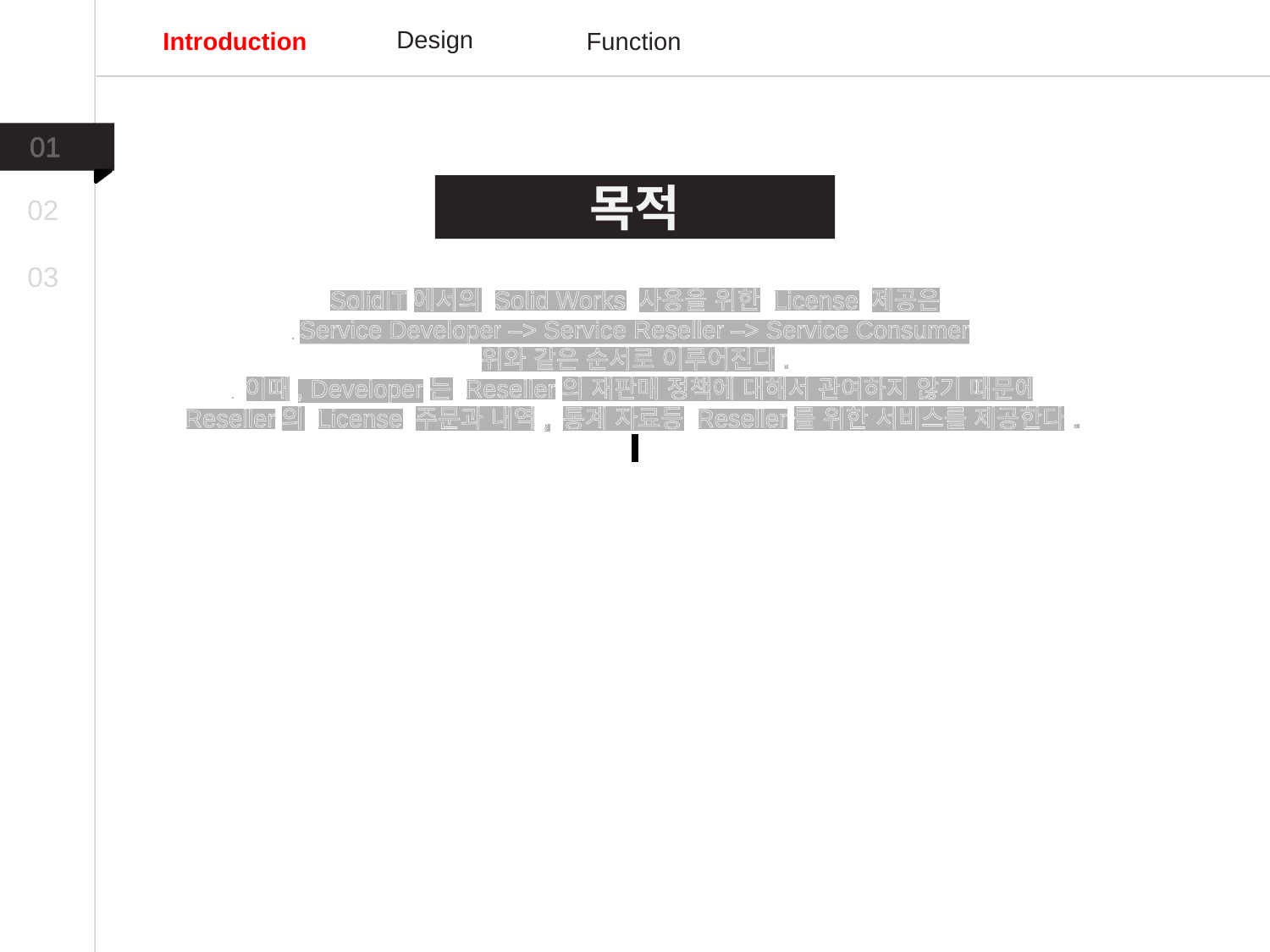

Design
Introduction
Function
01

목적

02
03
SolidIT에서의 Solid Works 사용을 위한 License 제공은
 Service Developer –> Service Reseller –> Service Consumer
위와 같은 순서로 이루어진다.
 이때, Developer는 Reseller의 재판매 정책에 대해서 관여하지 않기 때문에
Reseller의 License 주문과 내역, 통계 자료등 Reseller를 위한 서비스를 제공한다.